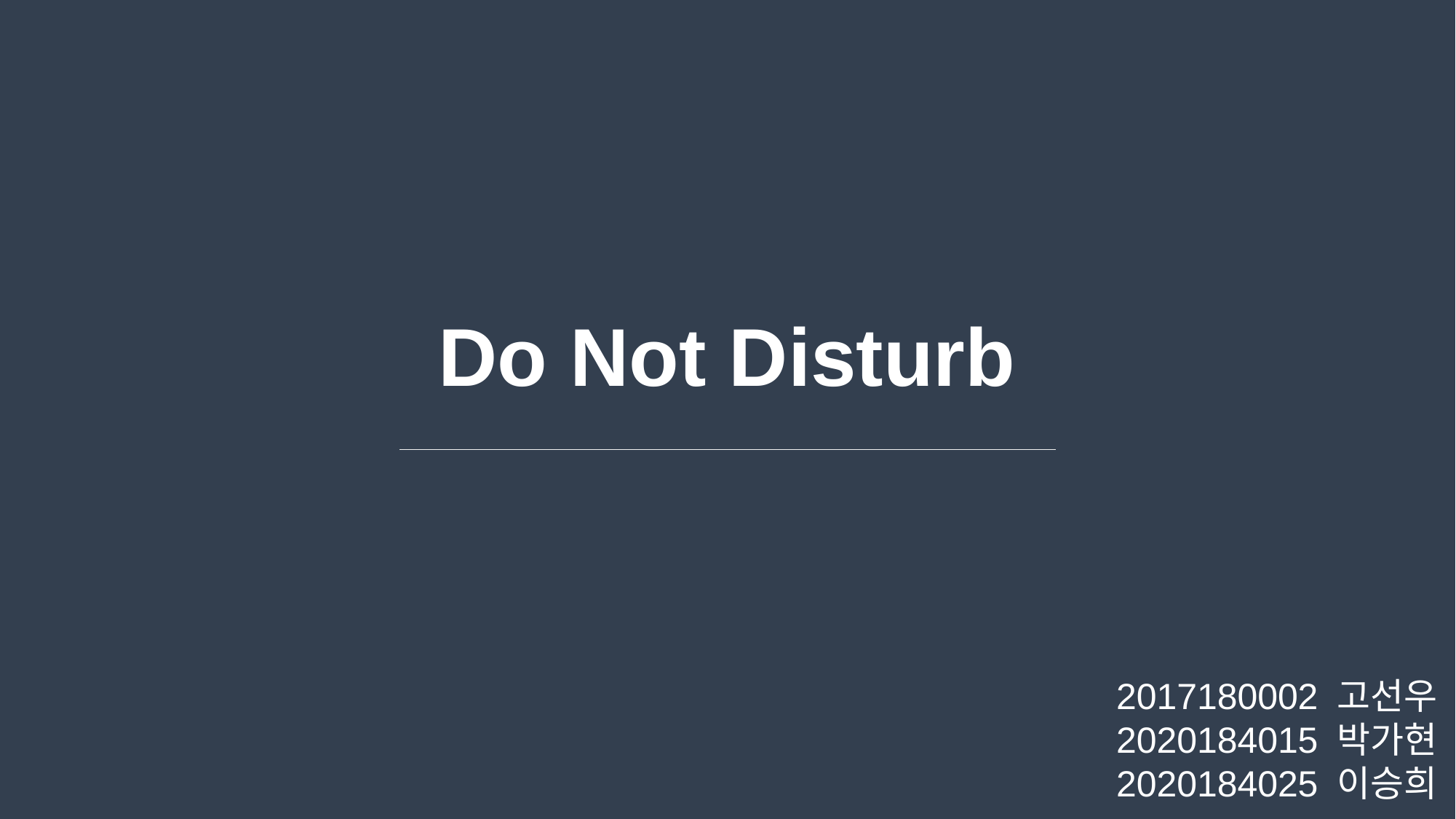

Do Not Disturb
2017180002 고선우
2020184015 박가현
2020184025 이승희